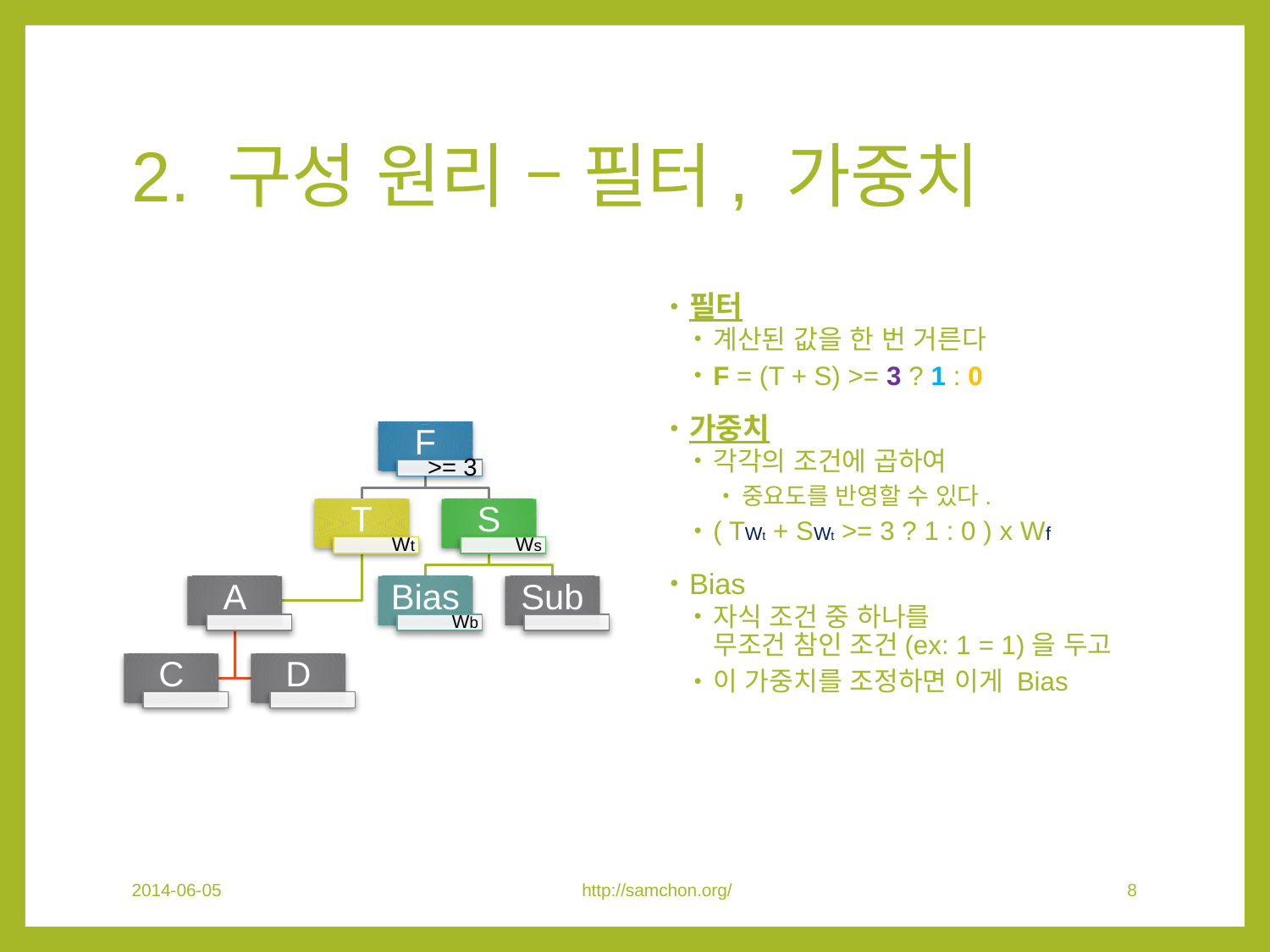

# 2. 구성 원리 – 필터, 가중치
F
>= 3
T
Wt
A

C

D

S
Ws
Bias
Wb
Sub

필터
계산된 값을 한 번 거른다
F = (T + S) >= 3 ? 1 : 0
가중치
각각의 조건에 곱하여
중요도를 반영할 수 있다.
( TWt + SWt >= 3 ? 1 : 0 ) x Wf
Bias
자식 조건 중 하나를
무조건 참인 조건(ex: 1 = 1)을 두고
이 가중치를 조정하면 이게 Bias
2014-06-05
http://samchon.org/
8